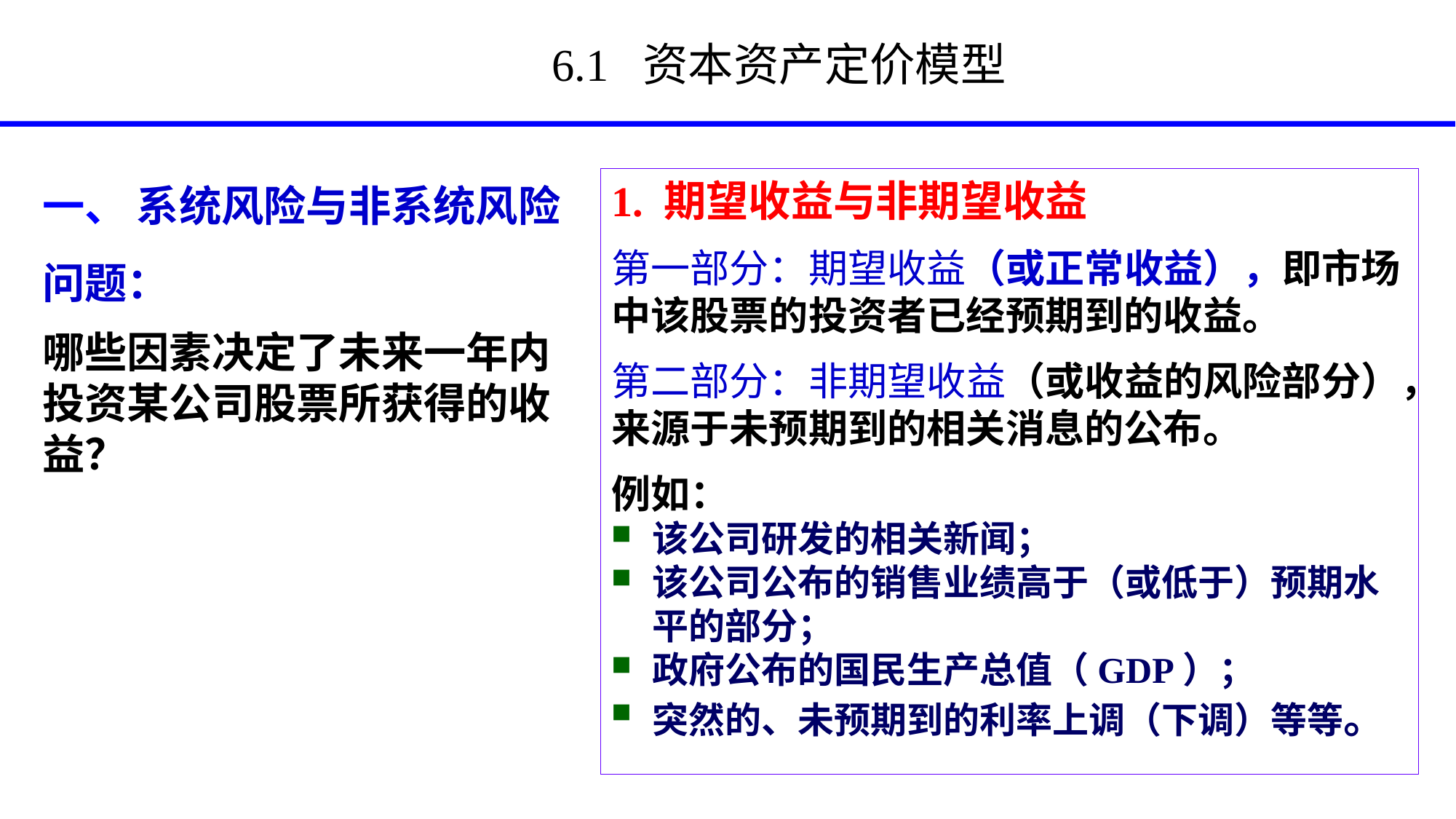

# 6.1  资本资产定价模型
1. 期望收益与非期望收益
第一部分：期望收益（或正常收益），即市场中该股票的投资者已经预期到的收益。
第二部分：非期望收益（或收益的风险部分），来源于未预期到的相关消息的公布。
例如：
该公司研发的相关新闻；
该公司公布的销售业绩高于（或低于）预期水平的部分；
政府公布的国民生产总值（GDP）；
突然的、未预期到的利率上调（下调）等等。

一、 系统风险与非系统风险
问题：
哪些因素决定了未来一年内投资某公司股票所获得的收益？